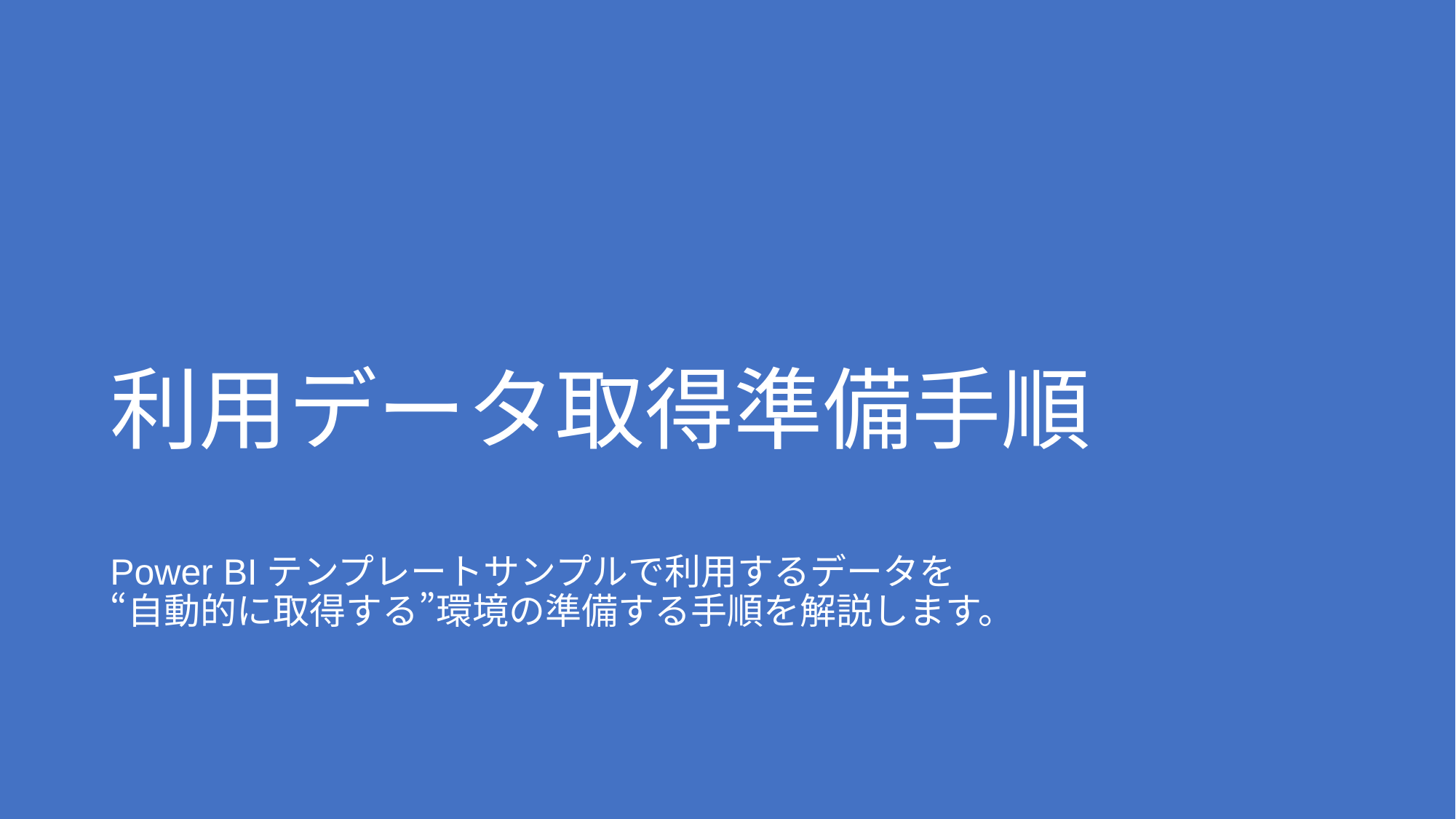

# 利用データ取得準備手順
Power BIテンプレートサンプルで利用するデータを
“自動的に取得する”環境の準備する手順を解説します。